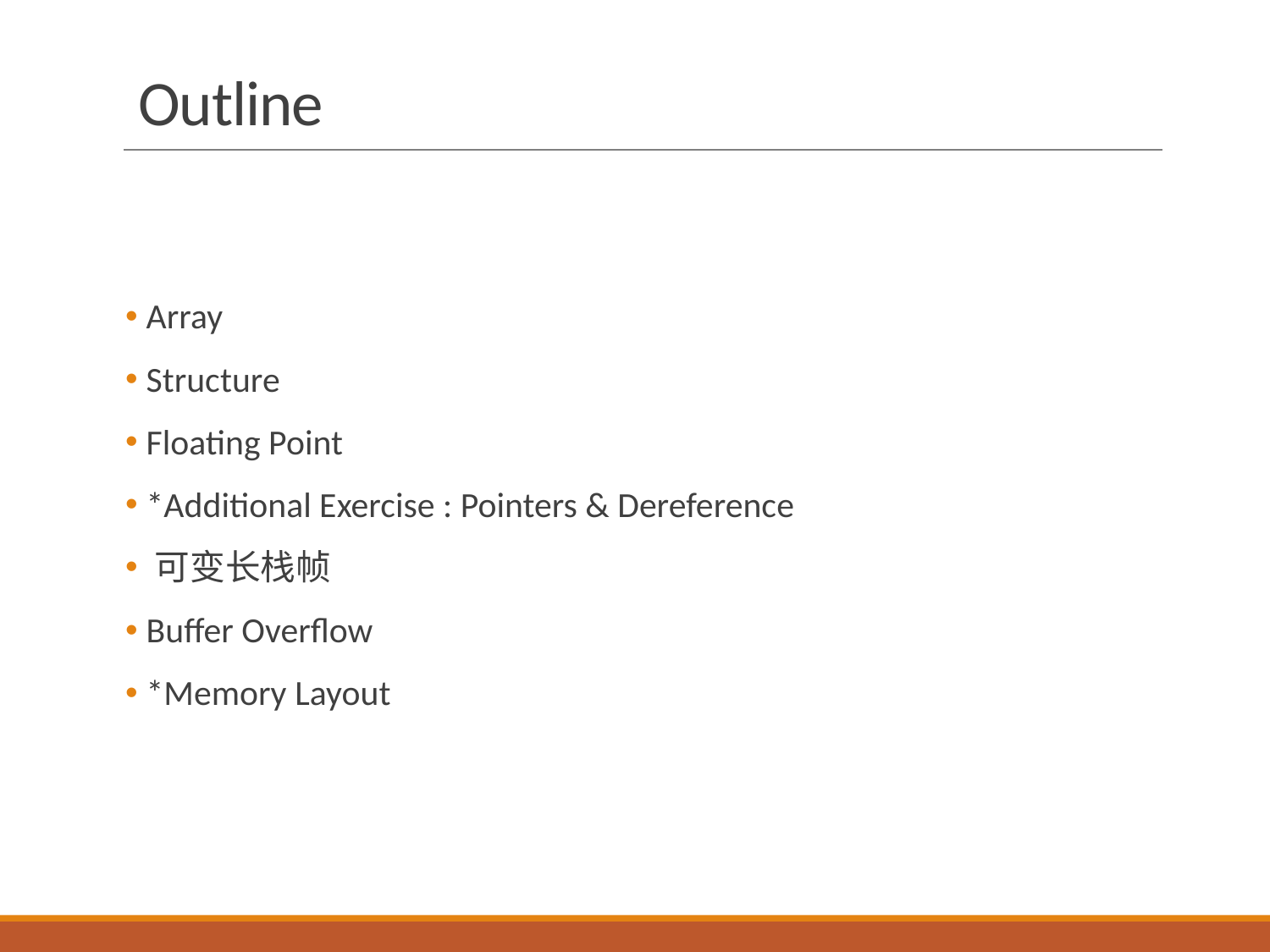

# Outline
 Array
 Structure
 Floating Point
 *Additional Exercise : Pointers & Dereference
 可变长栈帧
 Buffer Overflow
 *Memory Layout